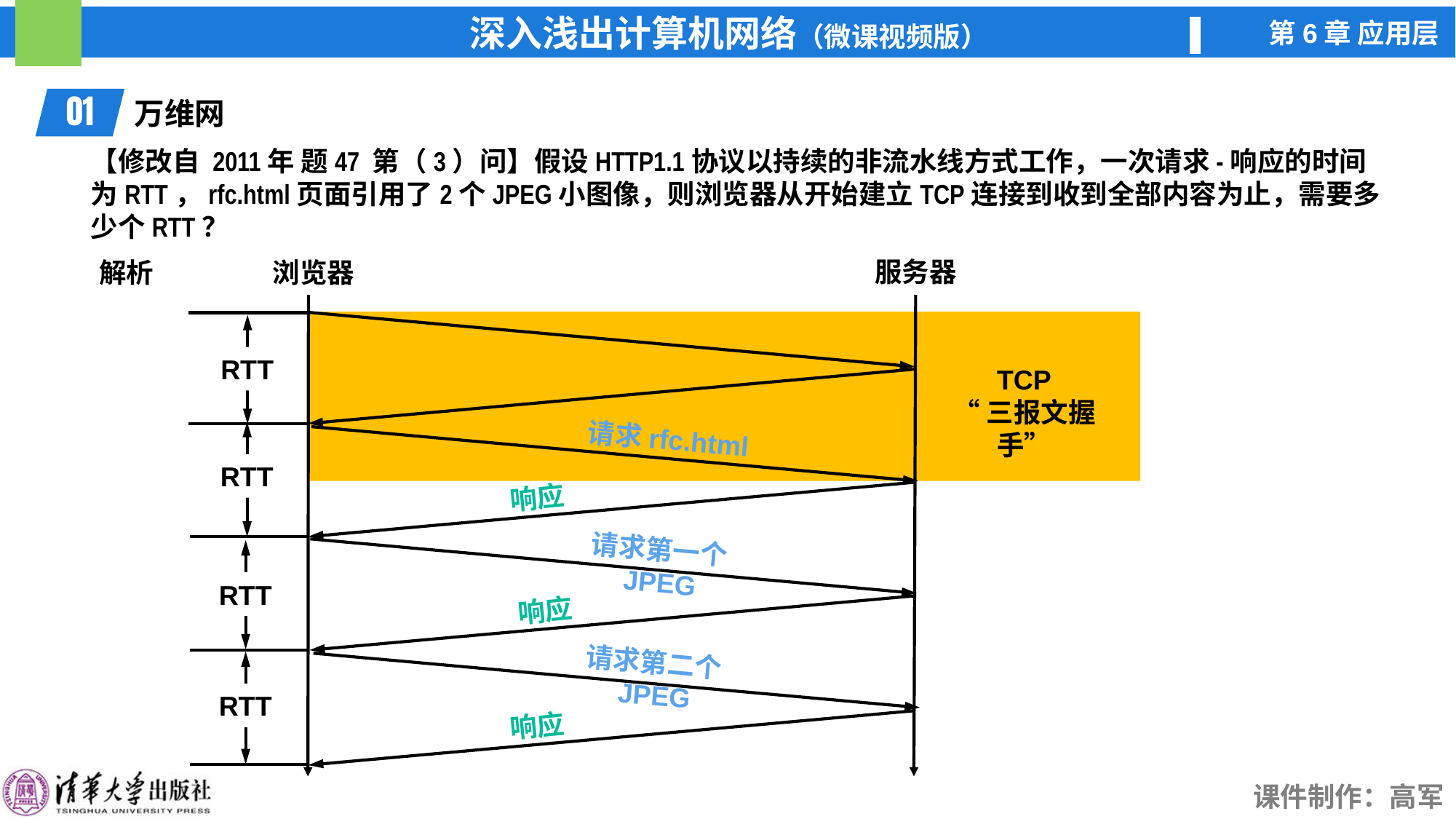

01
万维网
【修改自 2011年 题47 第（3）问】假设HTTP1.1协议以持续的非流水线方式工作，一次请求-响应的时间为RTT，rfc.html页面引用了2个JPEG小图像，则浏览器从开始建立TCP连接到收到全部内容为止，需要多少个RTT？
服务器
浏览器
解析

TCP
“三报文握手”
RTT
RTT
RTT
RTT
请求rfc.html
响应
请求第一个JPEG
响应
请求第二个JPEG
响应